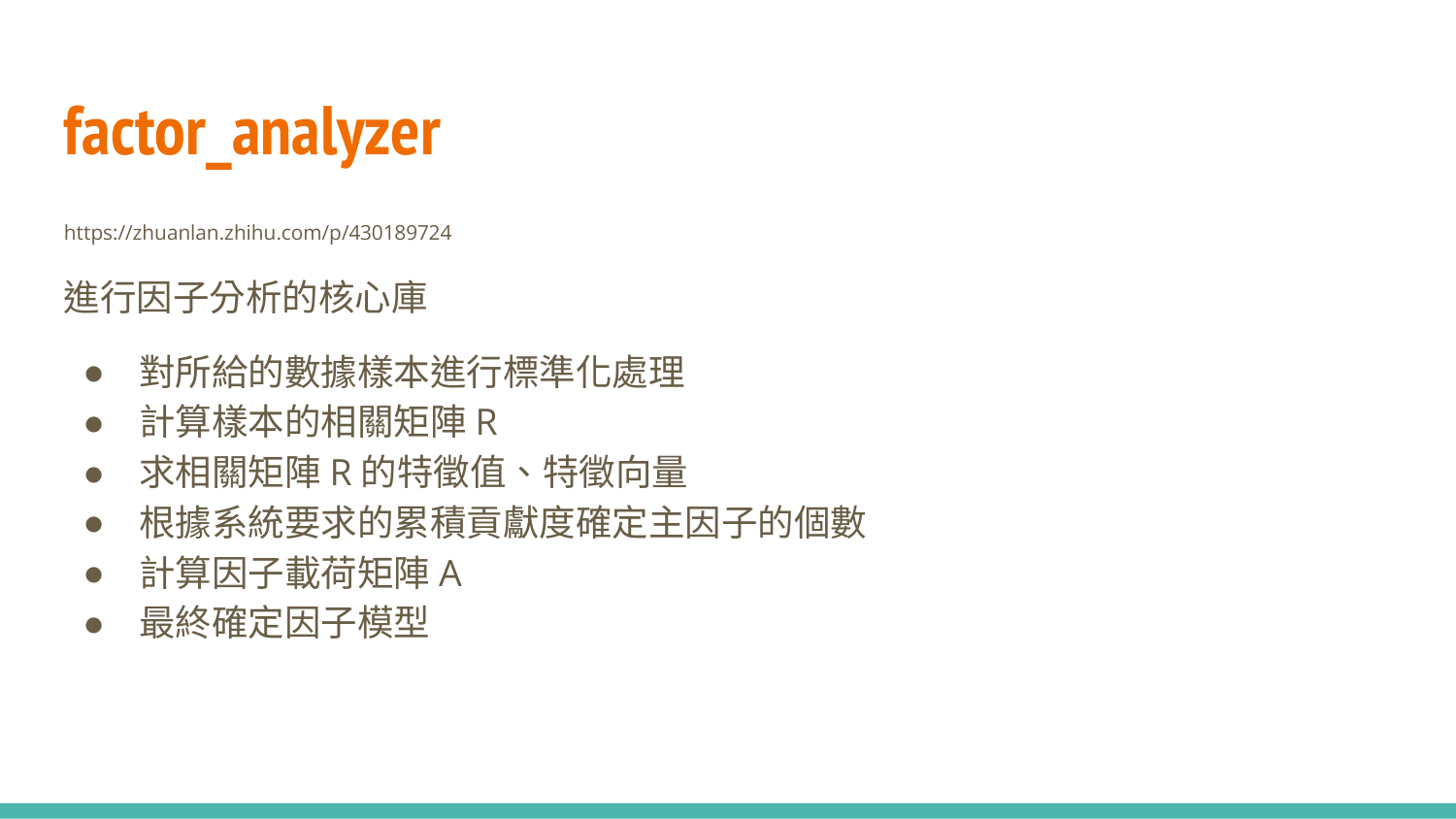

factor_analyzer
https://zhuanlan.zhihu.com/p/430189724
進行因子分析的核心庫
對所給的數據樣本進行標準化處理
計算樣本的相關矩陣R
求相關矩陣R的特徵值、特徵向量
根據系統要求的累積貢獻度確定主因子的個數
計算因子載荷矩陣A
最終確定因子模型